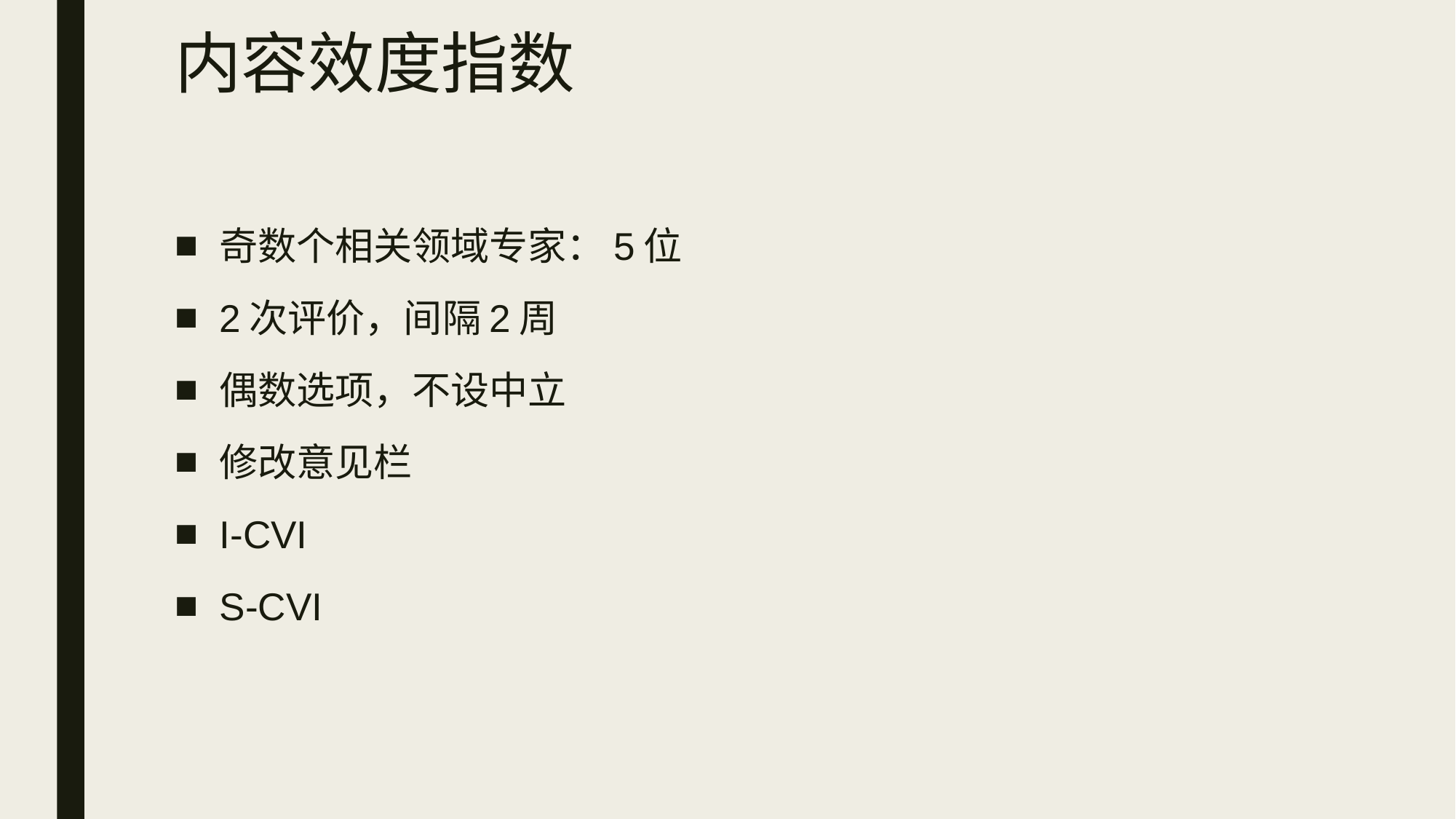

# 内容效度指数
奇数个相关领域专家：5位
2次评价，间隔2周
偶数选项，不设中立
修改意见栏
I-CVI
S-CVI